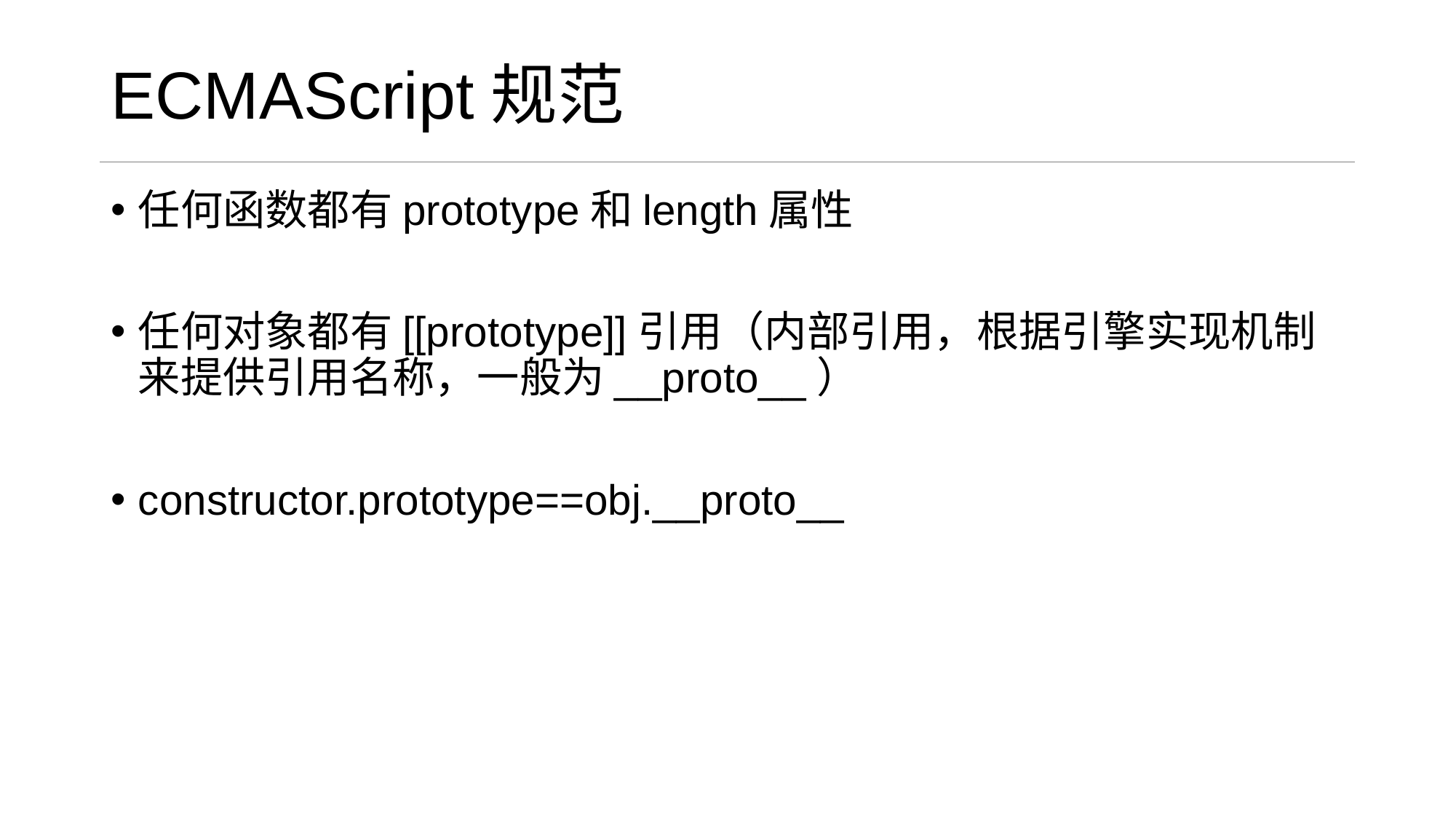

# ECMAScript规范
任何函数都有prototype和length属性

任何对象都有[[prototype]]引用（内部引用，根据引擎实现机制来提供引用名称，一般为__proto__）

constructor.prototype==obj.__proto__